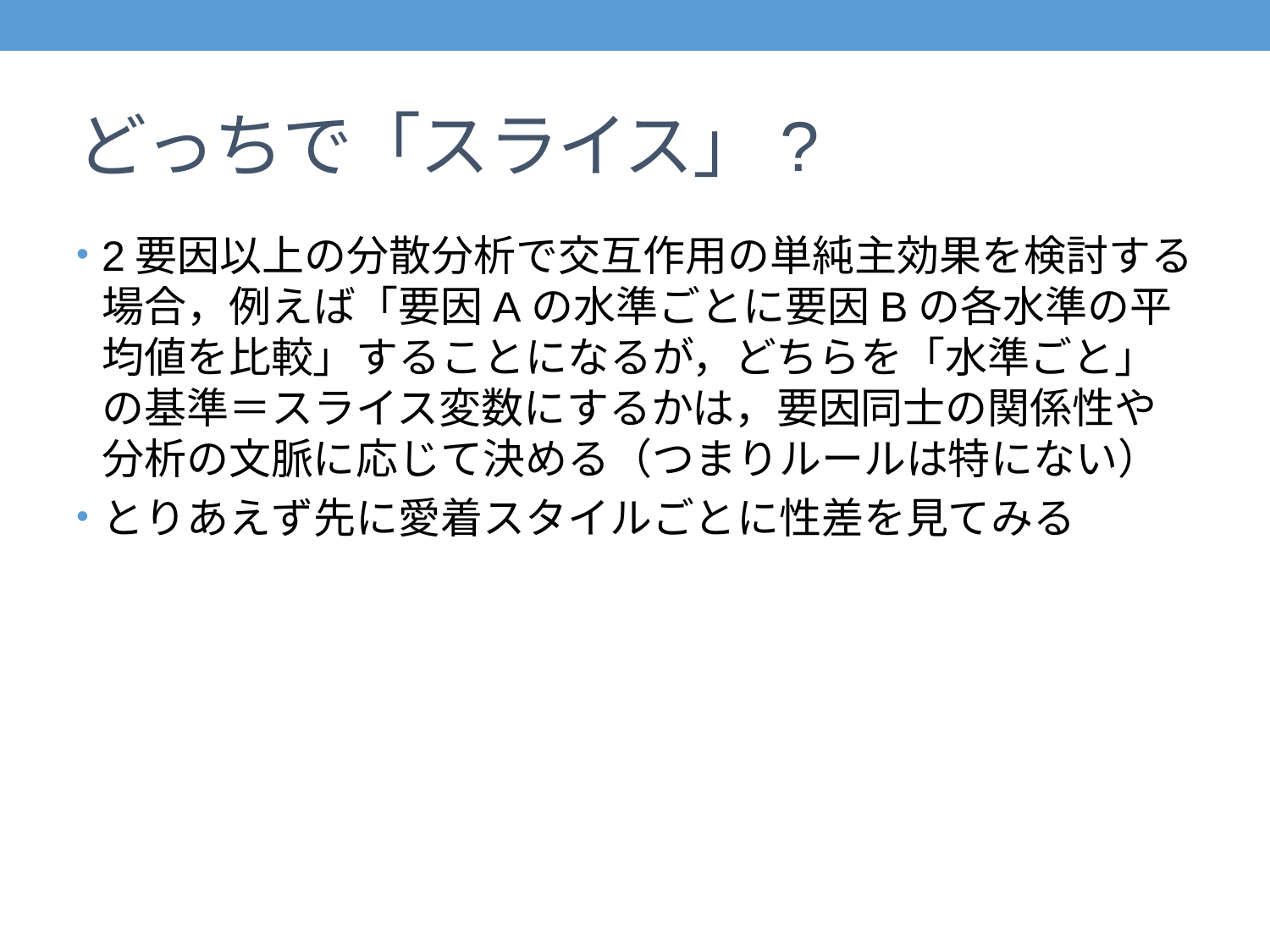

# どっちで「スライス」?
2要因以上の分散分析で交互作用の単純主効果を検討する場合，例えば「要因Aの水準ごとに要因Bの各水準の平均値を比較」することになるが，どちらを「水準ごと」の基準＝スライス変数にするかは，要因同士の関係性や分析の文脈に応じて決める（つまりルールは特にない）
とりあえず先に愛着スタイルごとに性差を見てみる